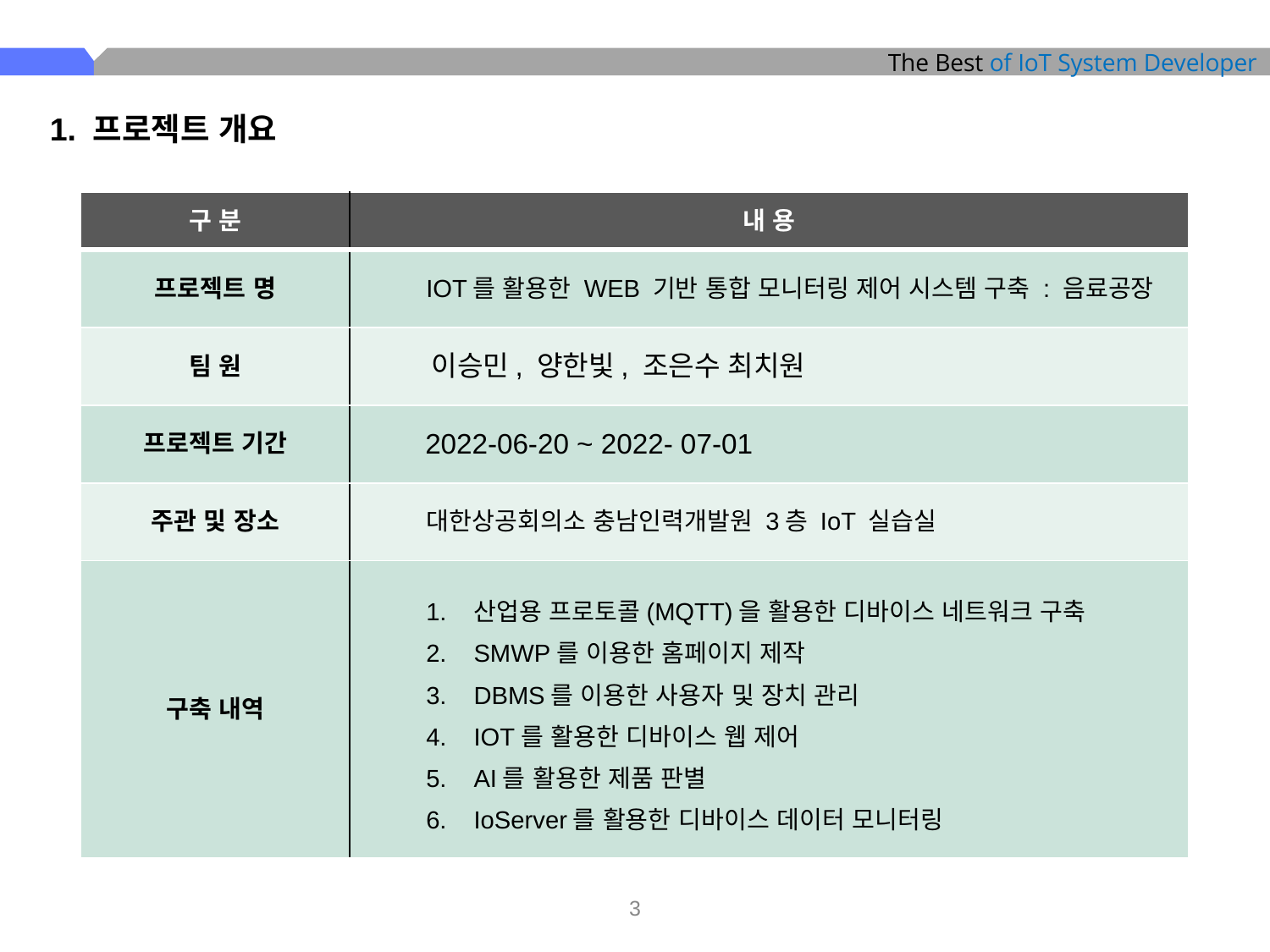

1. 프로젝트 개요
| 구 분 | 내 용 |
| --- | --- |
| 프로젝트 명 | IOT를 활용한 WEB 기반 통합 모니터링 제어 시스템 구축 : 음료공장 |
| 팀 원 | 이승민, 양한빛, 조은수 최치원 |
| 프로젝트 기간 | 2022-06-20 ~ 2022- 07-01 |
| 주관 및 장소 | 대한상공회의소 충남인력개발원 3층 IoT 실습실 |
| 구축 내역 | 산업용 프로토콜(MQTT)을 활용한 디바이스 네트워크 구축 SMWP를 이용한 홈페이지 제작 DBMS를 이용한 사용자 및 장치 관리 IOT를 활용한 디바이스 웹 제어 AI를 활용한 제품 판별 IoServer를 활용한 디바이스 데이터 모니터링 |
3